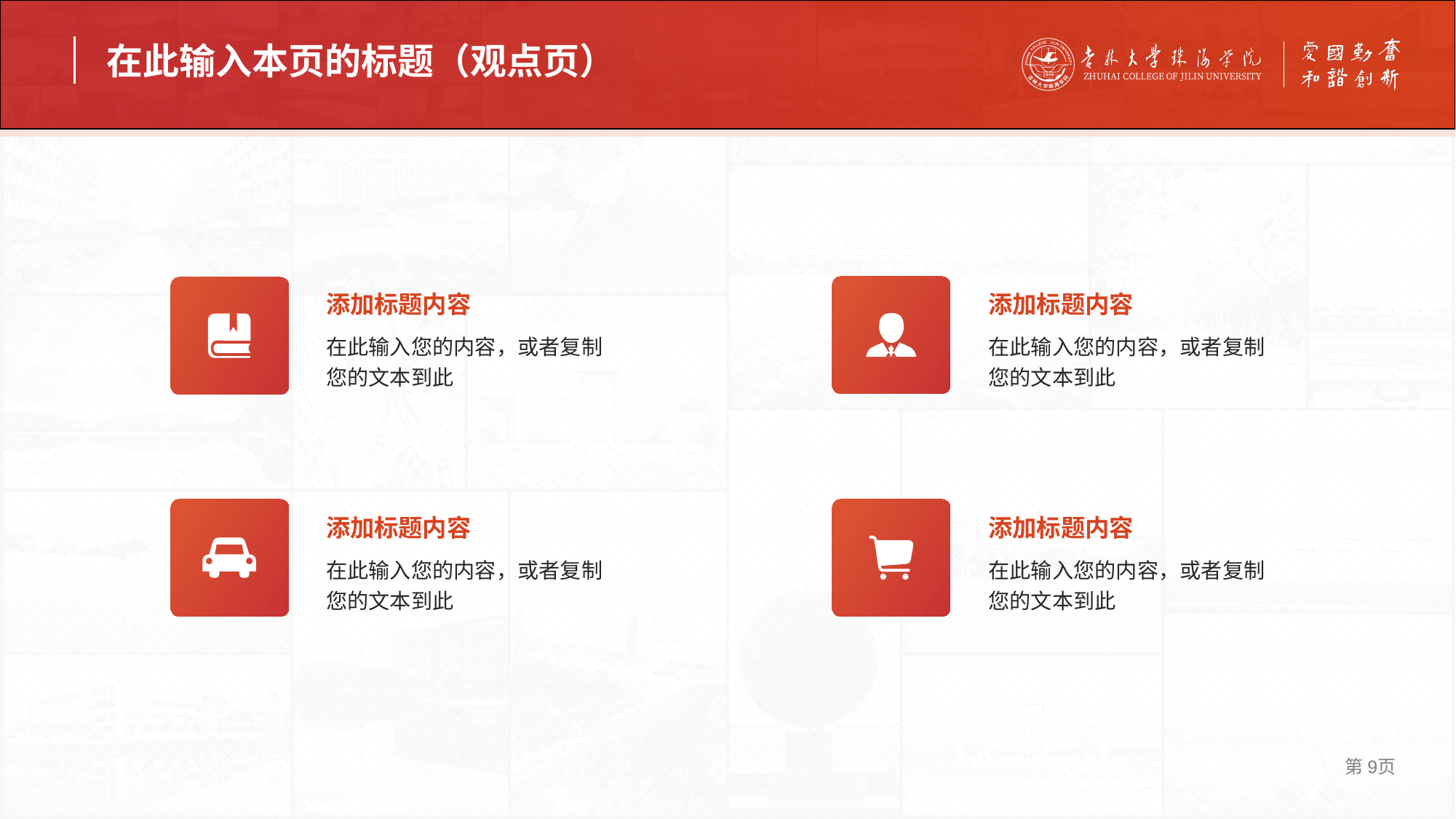

在此输入本页的标题（观点页）

添加标题内容
添加标题内容
在此输入您的内容，或者复制您的文本到此
在此输入您的内容，或者复制您的文本到此

添加标题内容
添加标题内容
在此输入您的内容，或者复制您的文本到此
在此输入您的内容，或者复制您的文本到此
第9页